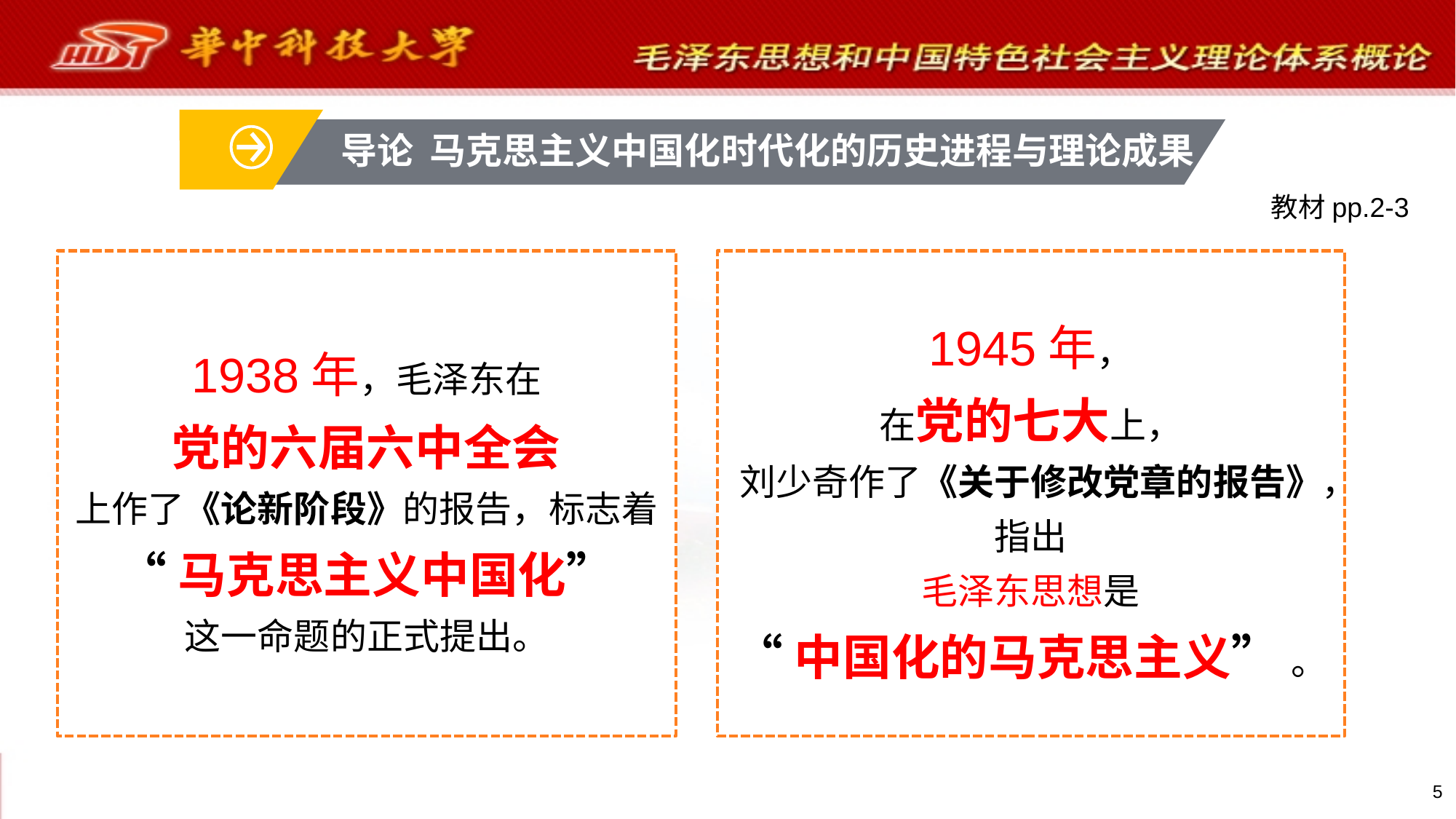

导论  马克思主义中国化时代化的历史进程与理论成果

教材pp.2-3
1938年，毛泽东在
党的六届六中全会
上作了《论新阶段》的报告，标志着
“马克思主义中国化”
这一命题的正式提出。
1945年，
在党的七大上，
刘少奇作了《关于修改党章的报告》，指出
毛泽东思想是
“中国化的马克思主义” 。
5